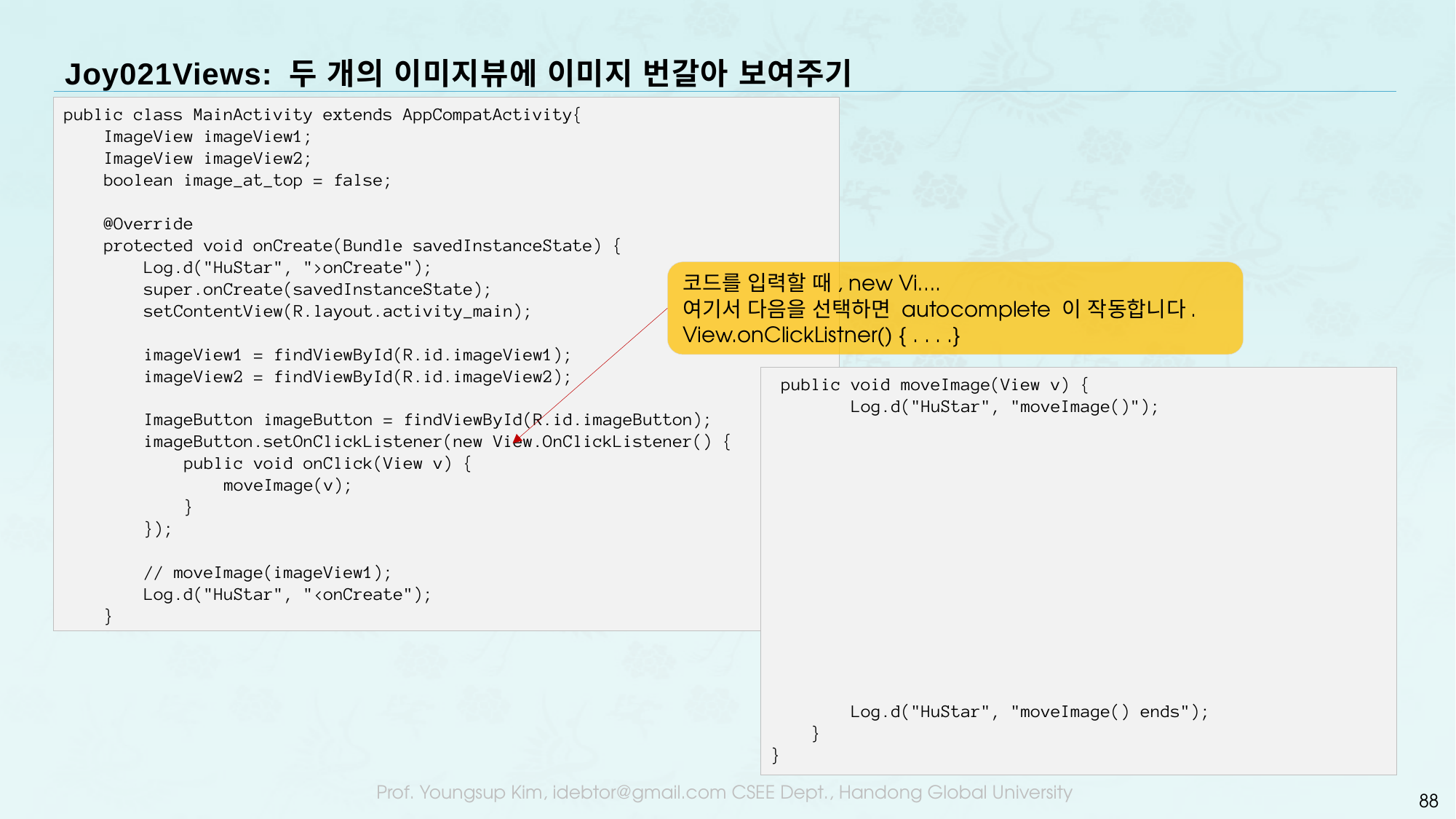

# Joy021Views: 두 개의 이미지뷰에 이미지 번갈아 보여주기
public class MainActivity extends AppCompatActivity{
    ImageView imageView1;
    ImageView imageView2;
    boolean image_at_top = false;

    @Override
    protected void onCreate(Bundle savedInstanceState) {
        Log.d("HuStar", ">onCreate");
        super.onCreate(savedInstanceState);
        setContentView(R.layout.activity_main);

        imageView1 = findViewById(R.id.imageView1);
        imageView2 = findViewById(R.id.imageView2);

        ImageButton imageButton = findViewById(R.id.imageButton);
        imageButton.setOnClickListener(new View.OnClickListener() {
            public void onClick(View v) {
                moveImage(v);
            }
        });

        // moveImage(imageView1);
        Log.d("HuStar", "<onCreate");
    }

코드를 입력할 때, new Vi….
여기서 다음을 선택하면 autocomplete 이 작동합니다.
View.onClickListner() { . . . .}
 public void moveImage(View v) {
        Log.d("HuStar", "moveImage()");

        Log.d("HuStar", "moveImage() ends");
    }
}
88